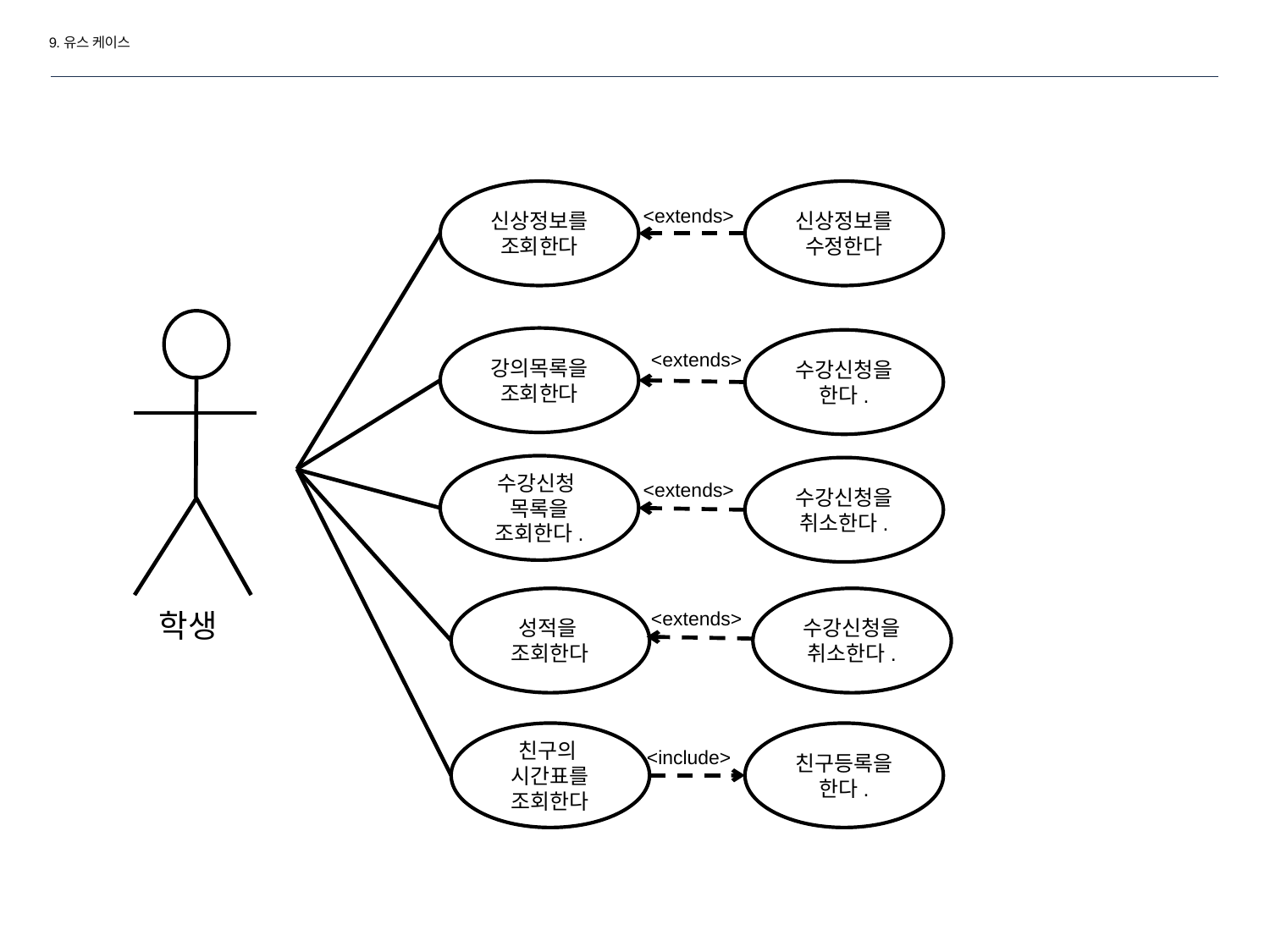

9.유스 케이스
신상정보를 조회한다
신상정보를 수정한다
<extends>

강의목록을
조회한다
수강신청을
한다.
<extends>
수강신청
목록을 조회한다.
수강신청을
취소한다.
<extends>
수강신청을
취소한다.
성적을
조회한다
학생
<extends>
친구의
시간표를
조회한다
친구등록을 한다.
<include>